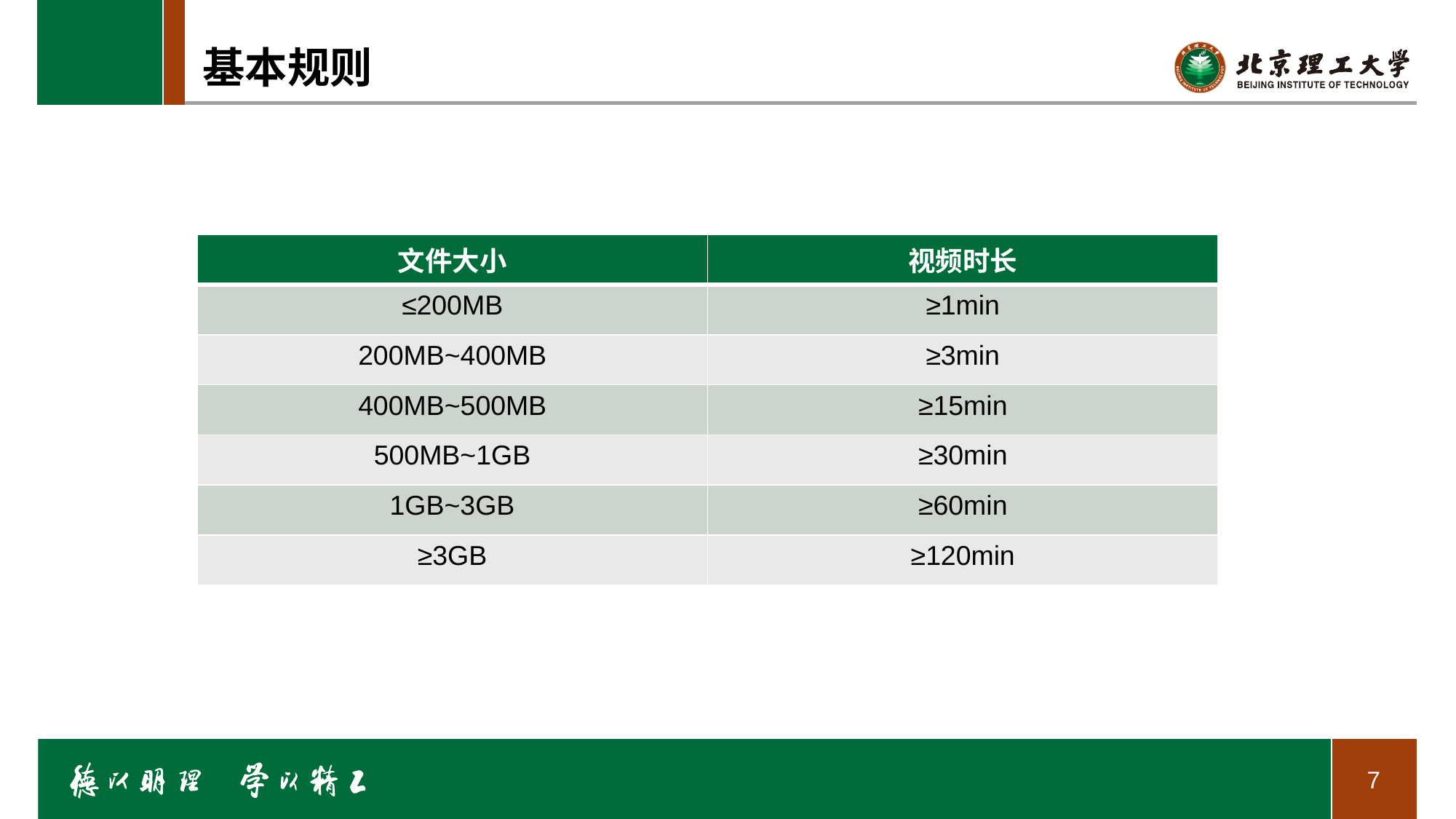

# 基本规则

| 文件大小 | 视频时长 |
| --- | --- |
| ≤200MB | ≥1min |
| 200MB~400MB | ≥3min |
| 400MB~500MB | ≥15min |
| 500MB~1GB | ≥30min |
| 1GB~3GB | ≥60min |
| ≥3GB | ≥120min |